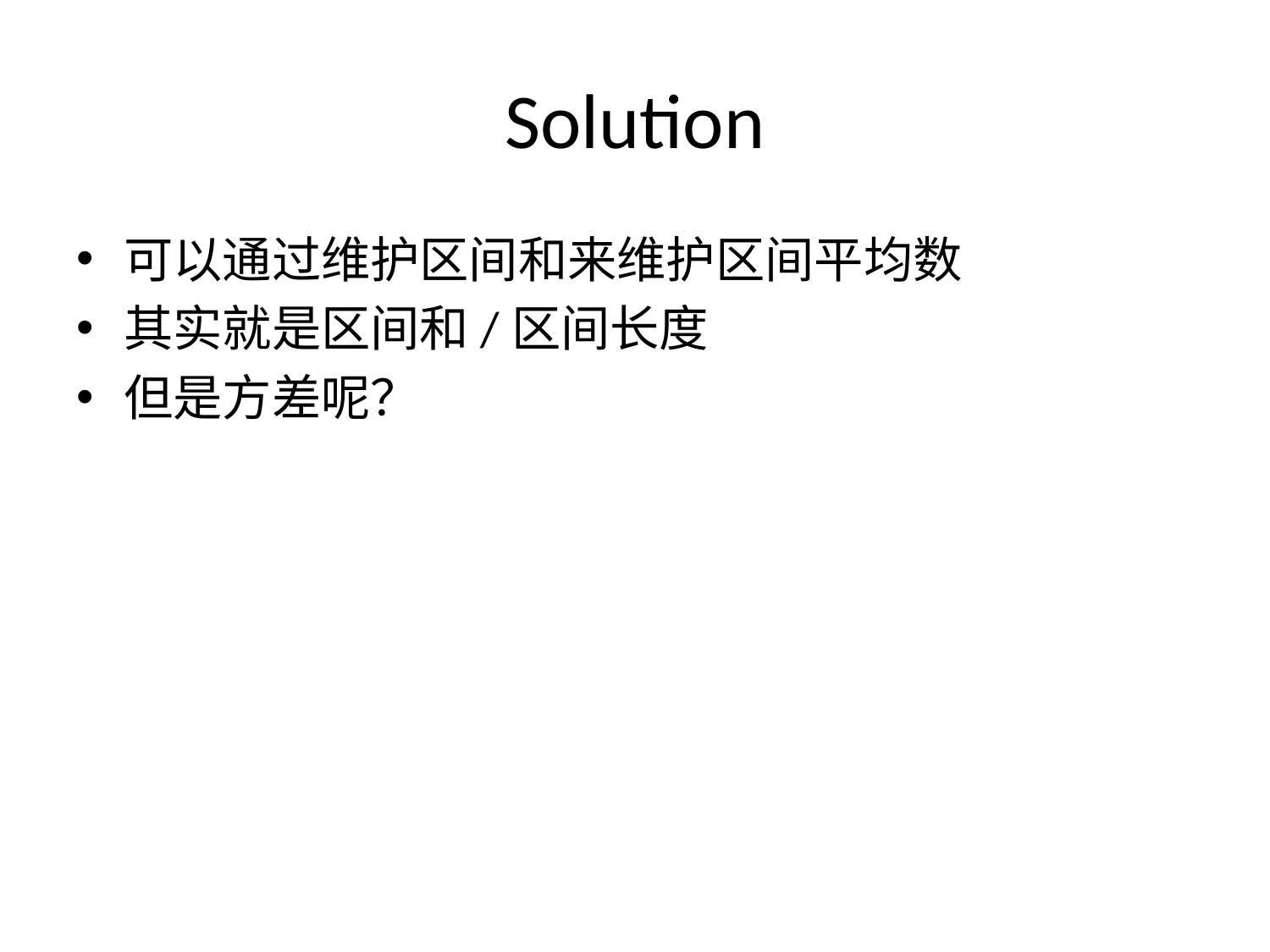

# Solution
可以通过维护区间和来维护区间平均数
其实就是区间和/区间长度
但是方差呢？